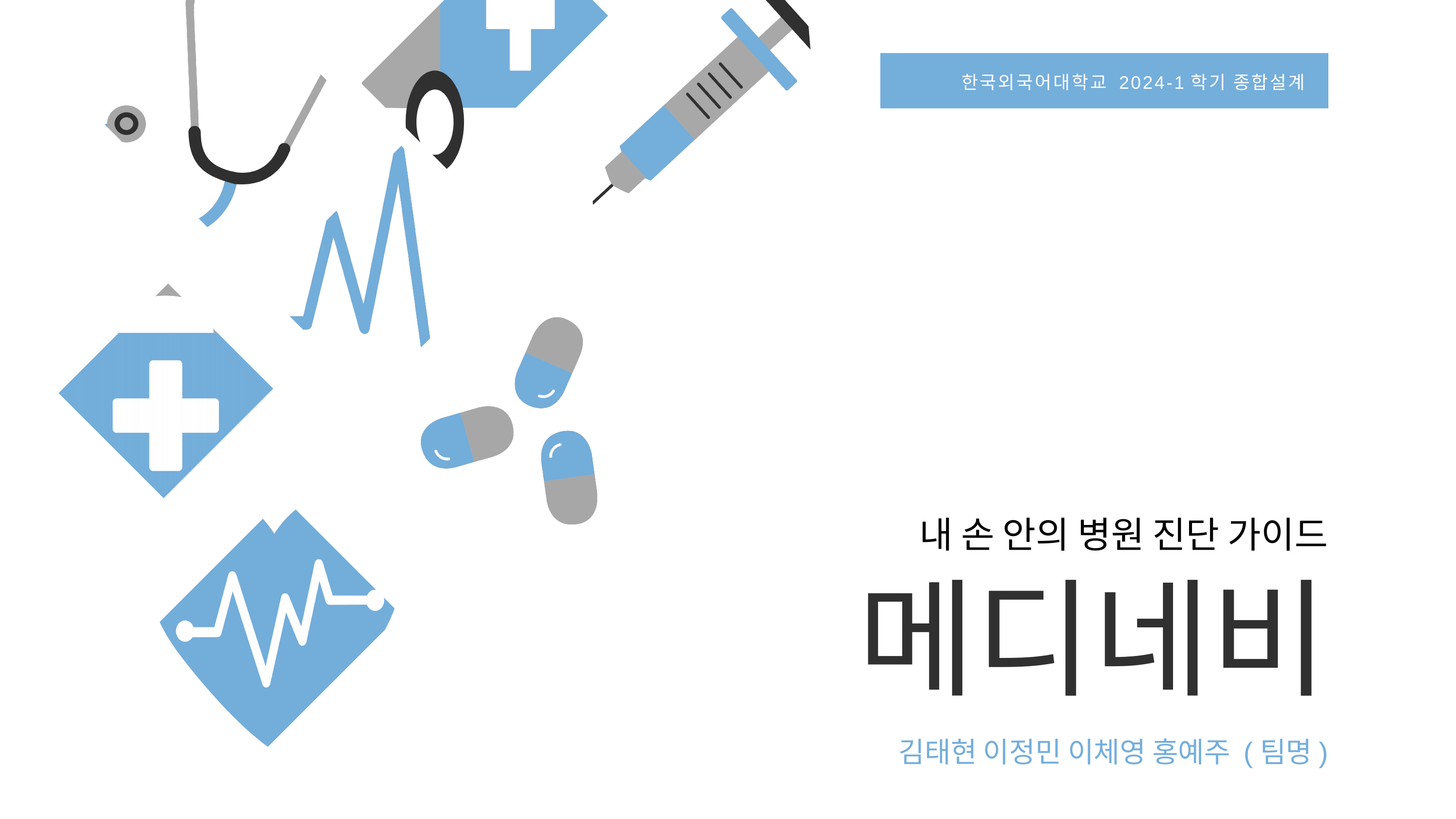

한국외국어대학교 2024-1학기 종합설계

내 손 안의 병원 진단 가이드

메디네비
김태현 이정민 이체영 홍예주 (팀명)